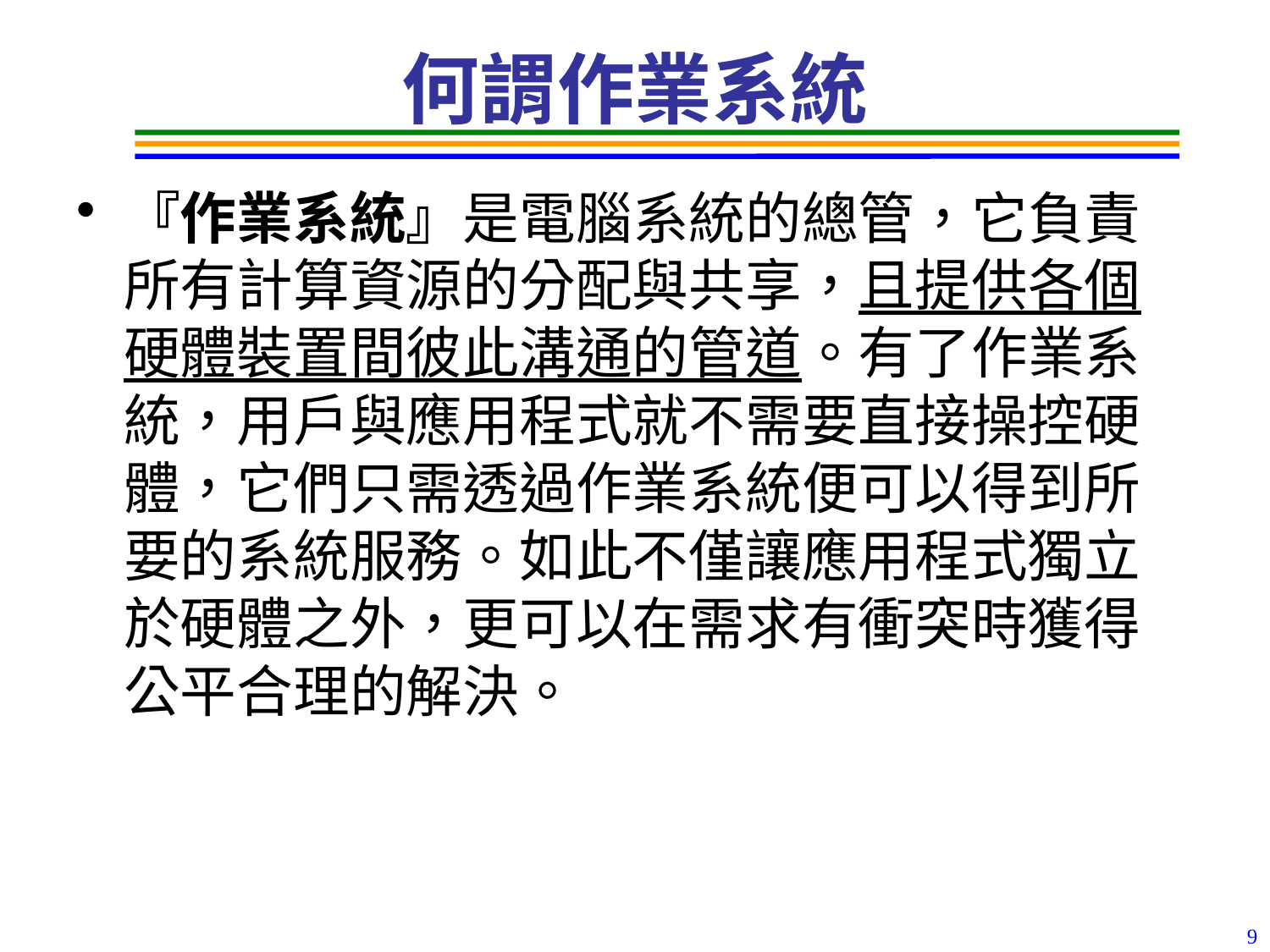

# 何謂作業系統
『作業系統』是電腦系統的總管，它負責所有計算資源的分配與共享，且提供各個硬體裝置間彼此溝通的管道。有了作業系統，用戶與應用程式就不需要直接操控硬體，它們只需透過作業系統便可以得到所要的系統服務。如此不僅讓應用程式獨立於硬體之外，更可以在需求有衝突時獲得公平合理的解決。

9